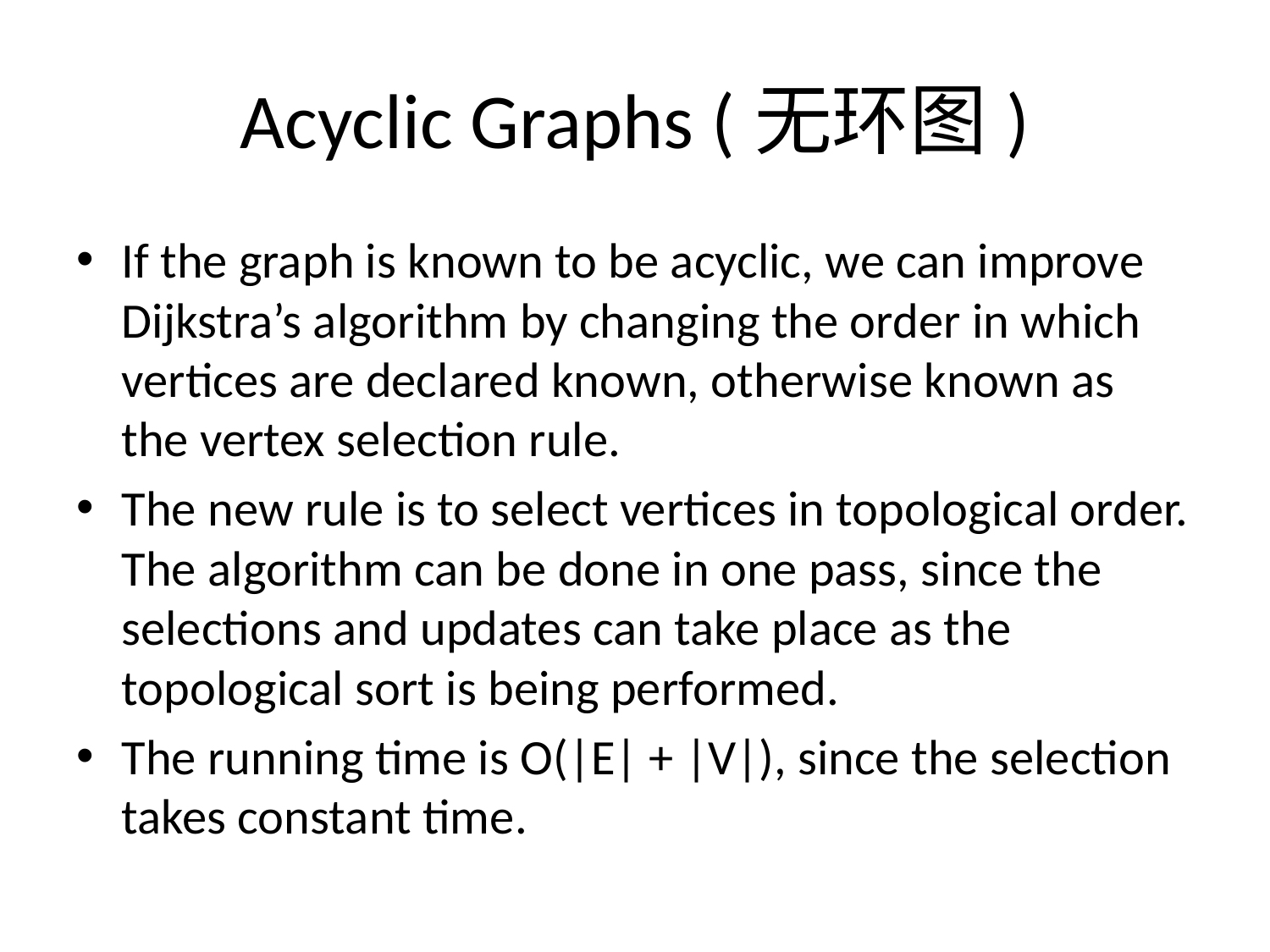

# Acyclic Graphs (无环图)
If the graph is known to be acyclic, we can improve Dijkstra’s algorithm by changing the order in which vertices are declared known, otherwise known as the vertex selection rule.
The new rule is to select vertices in topological order. The algorithm can be done in one pass, since the selections and updates can take place as the topological sort is being performed.
The running time is O(|E| + |V|), since the selection takes constant time.